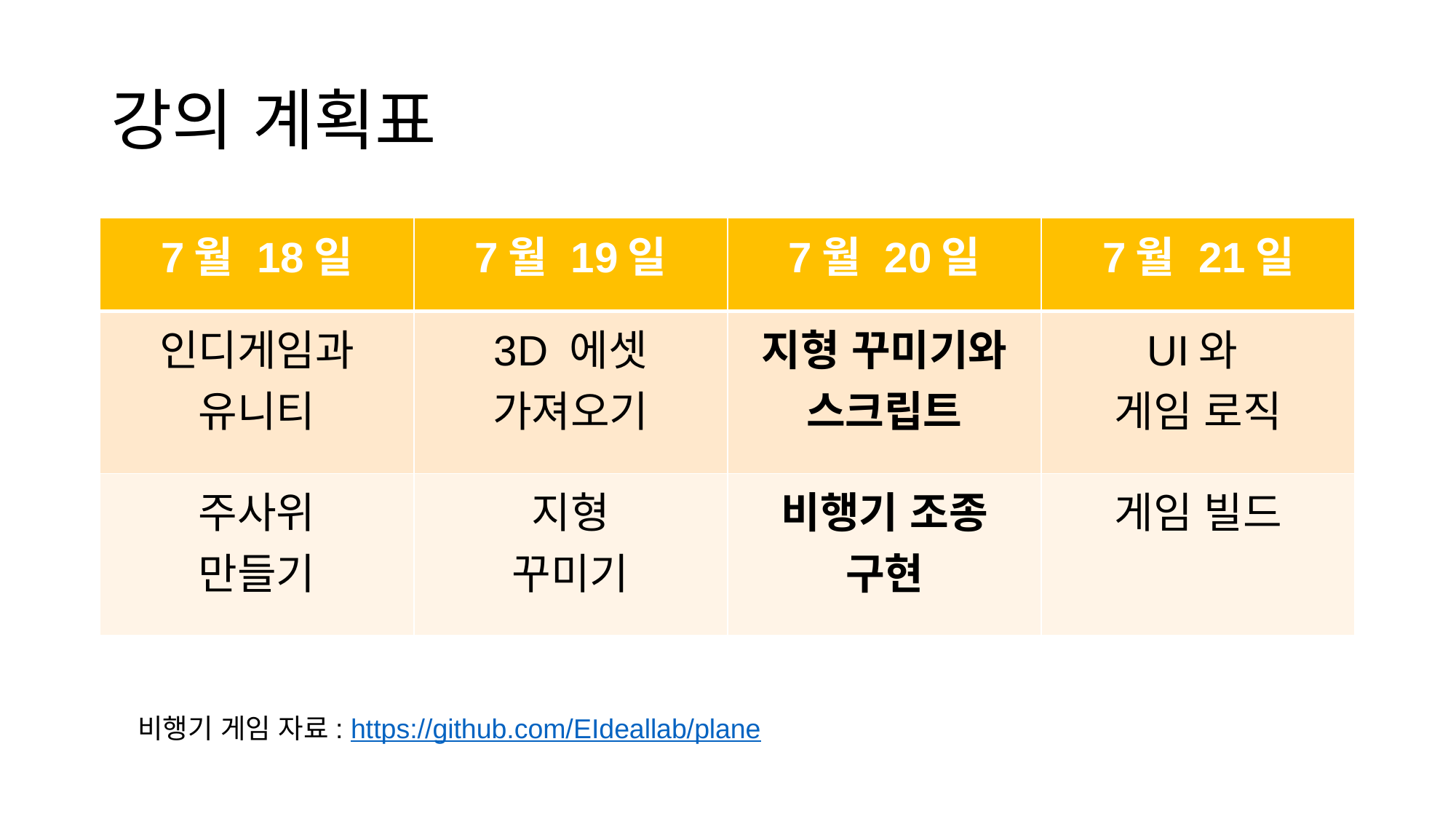

# 강의 계획표
| 7월 18일 | 7월 19일 | 7월 20일 | 7월 21일 |
| --- | --- | --- | --- |
| 인디게임과 유니티 | 3D 에셋 가져오기 | 지형 꾸미기와 스크립트 | UI와 게임 로직 |
| 주사위 만들기 | 지형 꾸미기 | 비행기 조종 구현 | 게임 빌드 |
비행기 게임 자료: https://github.com/EIdeallab/plane